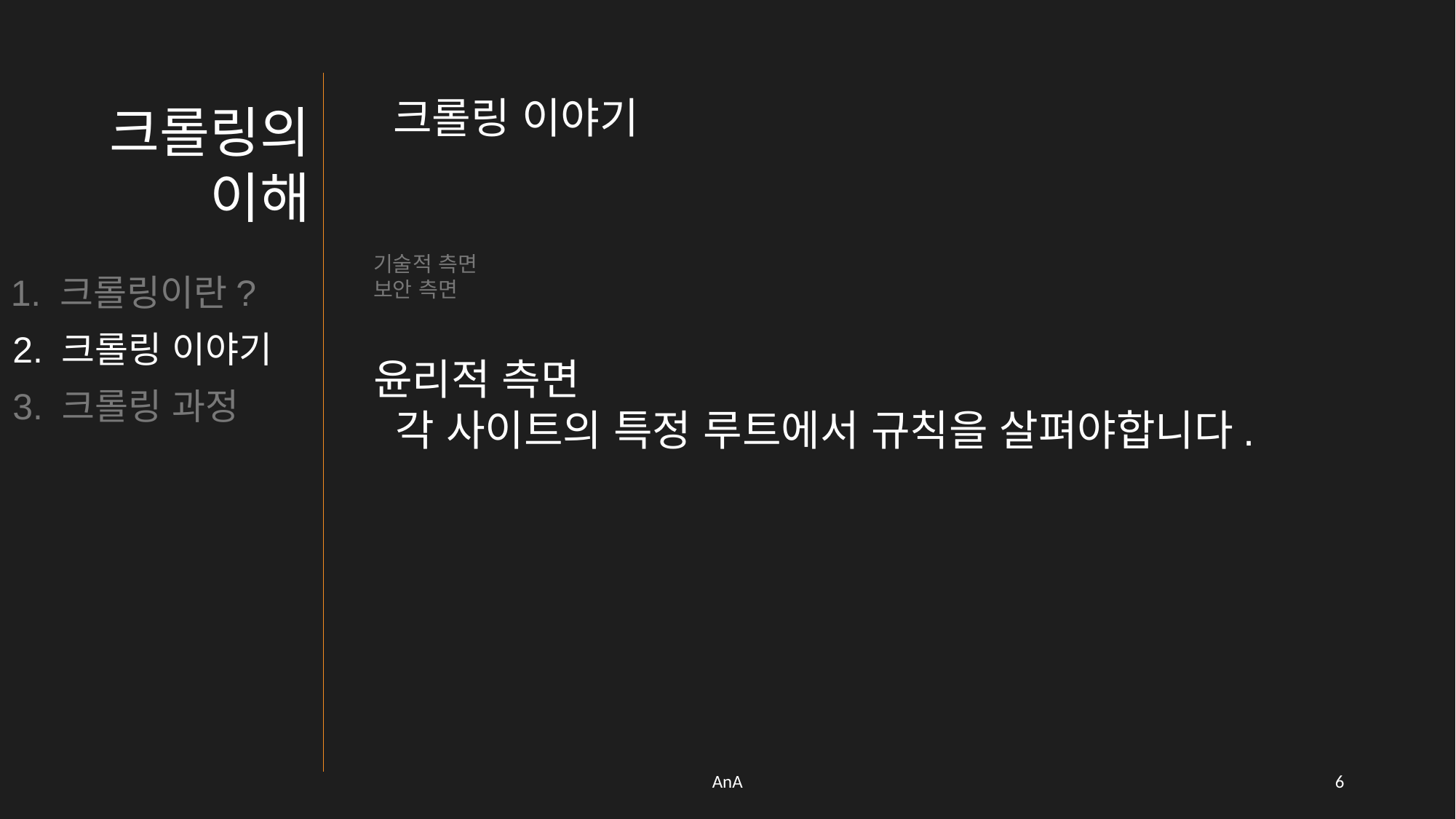

크롤링 이야기
크롤링의 이해
기술적 측면
보안 측면

윤리적 측면
 각 사이트의 특정 루트에서 규칙을 살펴야합니다.
1. 크롤링이란?
2. 크롤링 이야기
3. 크롤링 과정
AnA
6